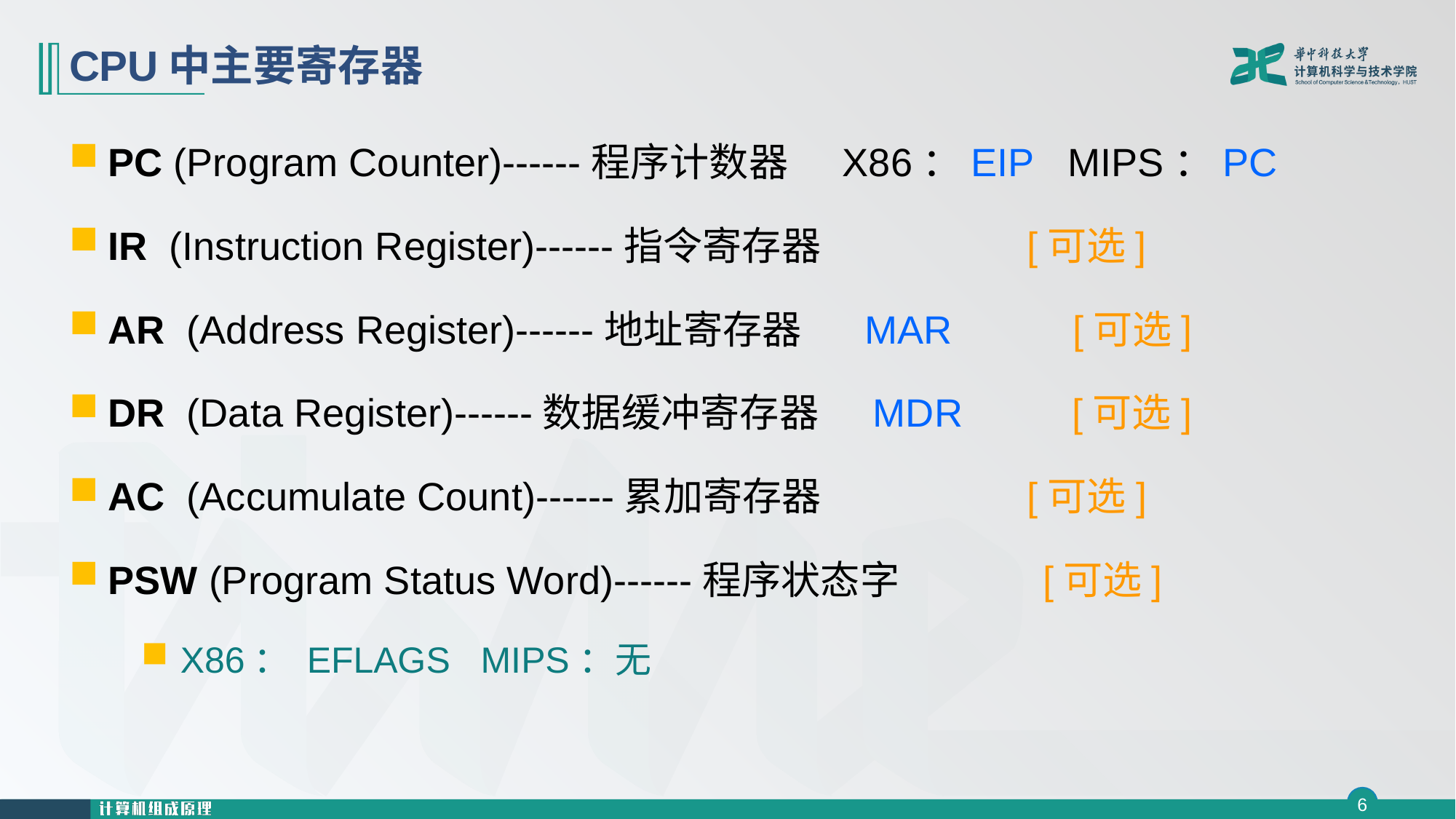

# CPU中主要寄存器
PC (Program Counter)------程序计数器     X86：EIP   MIPS：PC
IR  (Instruction Register)------指令寄存器                      [可选]
AR  (Address Register)------地址寄存器      MAR           [可选]
DR  (Data Register)------数据缓冲寄存器     MDR          [可选]
AC  (Accumulate Count)------累加寄存器                      [可选]
PSW (Program Status Word)------程序状态字               [可选]
X86： EFLAGS   MIPS：无